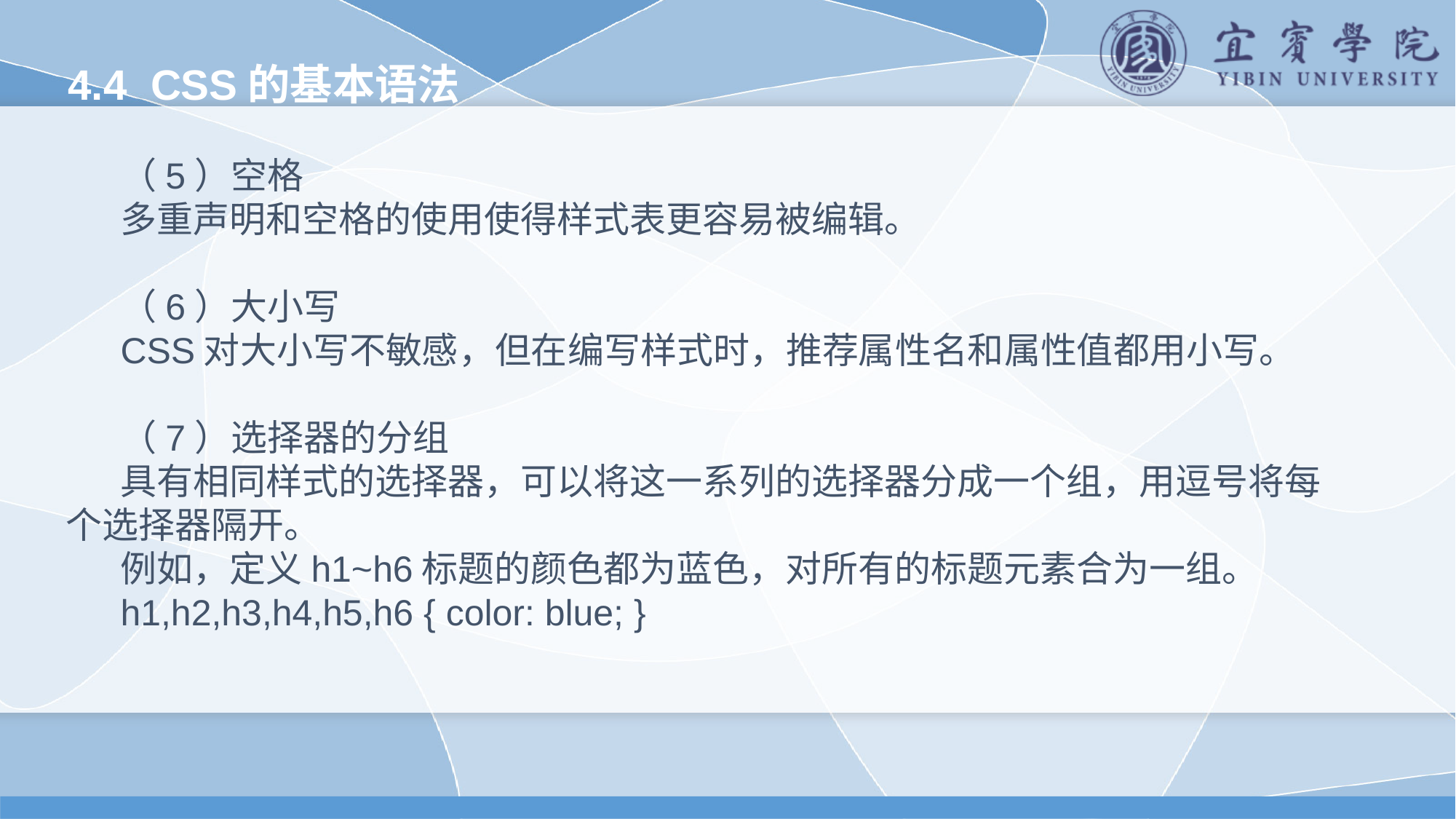

4.4  CSS的基本语法
（5）空格
多重声明和空格的使用使得样式表更容易被编辑。

（6）大小写
CSS对大小写不敏感，但在编写样式时，推荐属性名和属性值都用小写。

（7）选择器的分组
具有相同样式的选择器，可以将这一系列的选择器分成一个组，用逗号将每个选择器隔开。
例如，定义h1~h6标题的颜色都为蓝色，对所有的标题元素合为一组。
h1,h2,h3,h4,h5,h6 { color: blue; }